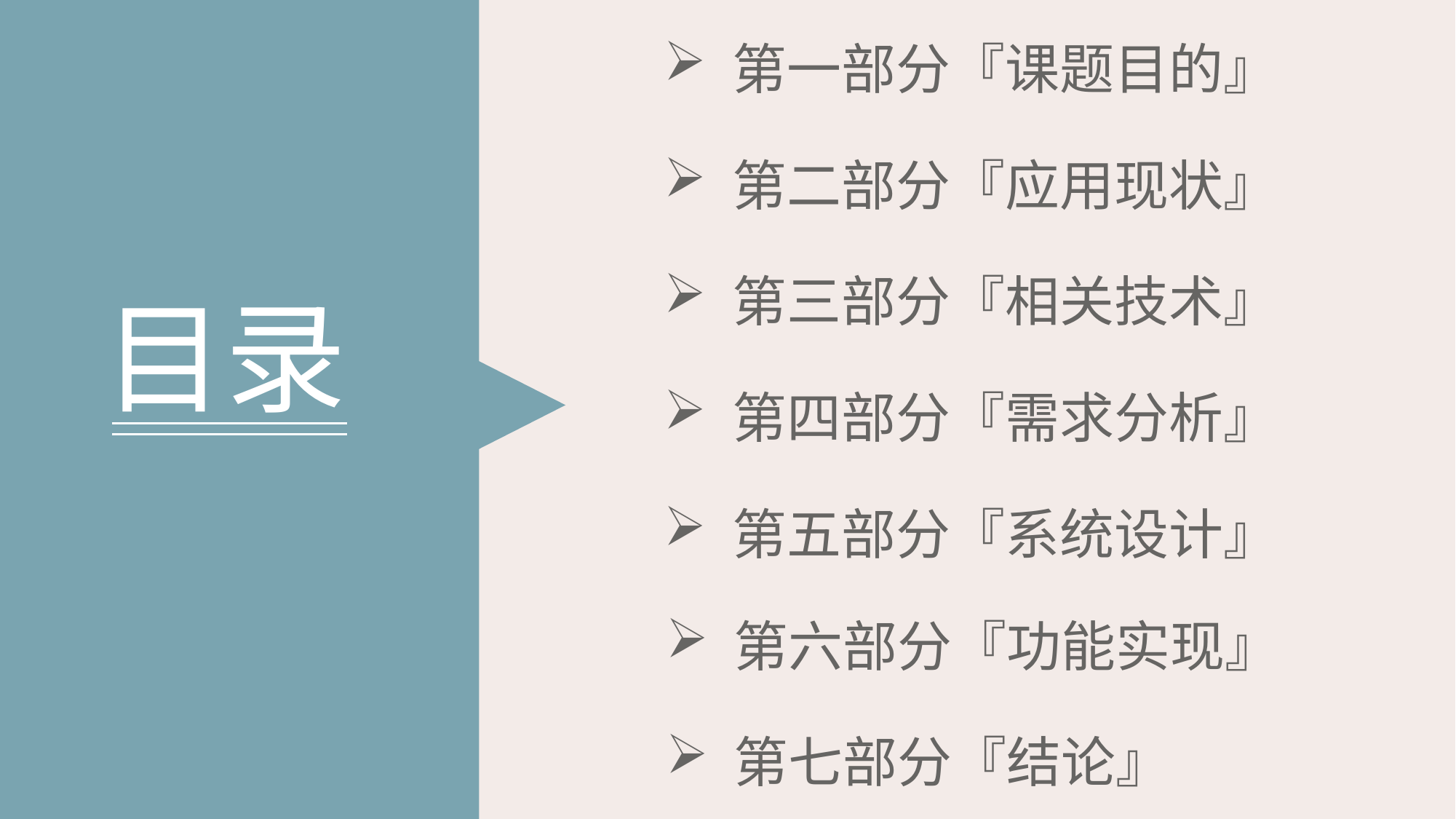

第一部分『课题目的』

第二部分『应用现状』
第三部分『相关技术』
目录
第四部分『需求分析』
第五部分『系统设计』
第六部分『功能实现』
第七部分『结论』